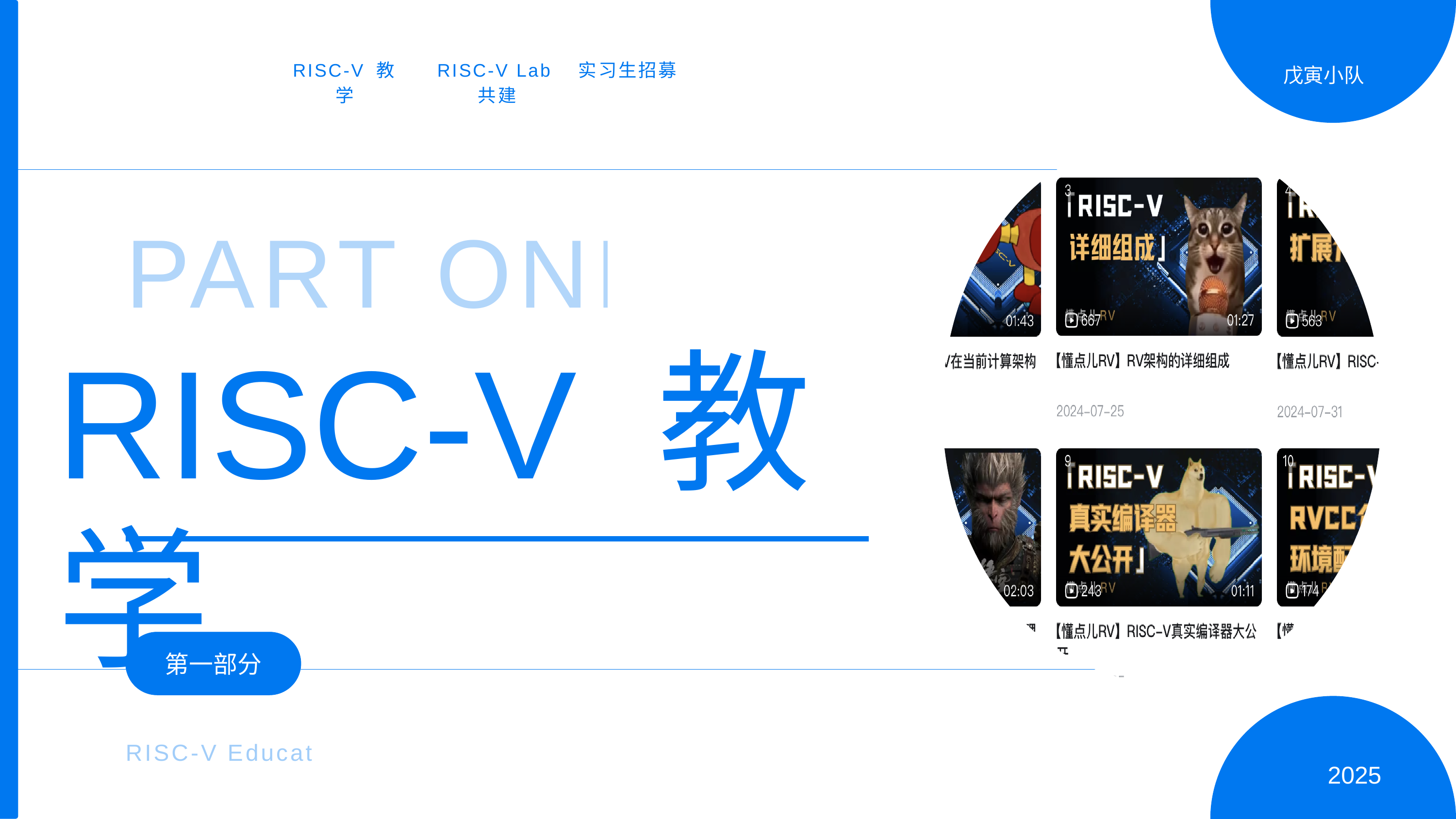

RISC-V 教学
RISC-V Lab
共建
实习生招募
戊寅小队

PART ONE
RISC-V 教学

第一部分

RISC-V Education
2025